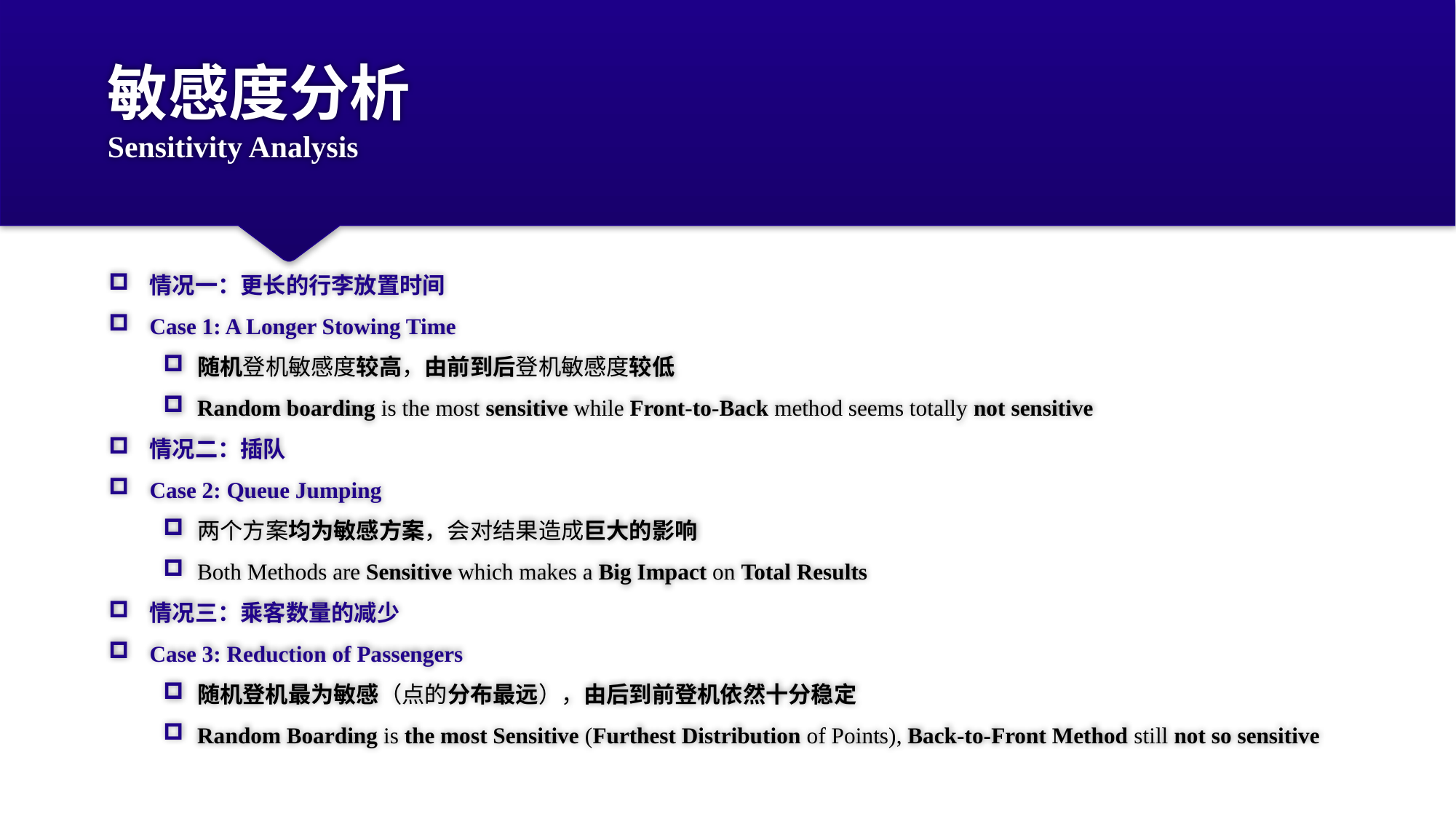

# 敏感度分析 Sensitivity Analysis
情况一：更长的行李放置时间
Case 1: A Longer Stowing Time
随机登机敏感度较高，由前到后登机敏感度较低
Random boarding is the most sensitive while Front-to-Back method seems totally not sensitive
情况二：插队
Case 2: Queue Jumping
两个方案均为敏感方案，会对结果造成巨大的影响
Both Methods are Sensitive which makes a Big Impact on Total Results
情况三：乘客数量的减少
Case 3: Reduction of Passengers
随机登机最为敏感（点的分布最远），由后到前登机依然十分稳定
Random Boarding is the most Sensitive (Furthest Distribution of Points), Back-to-Front Method still not so sensitive